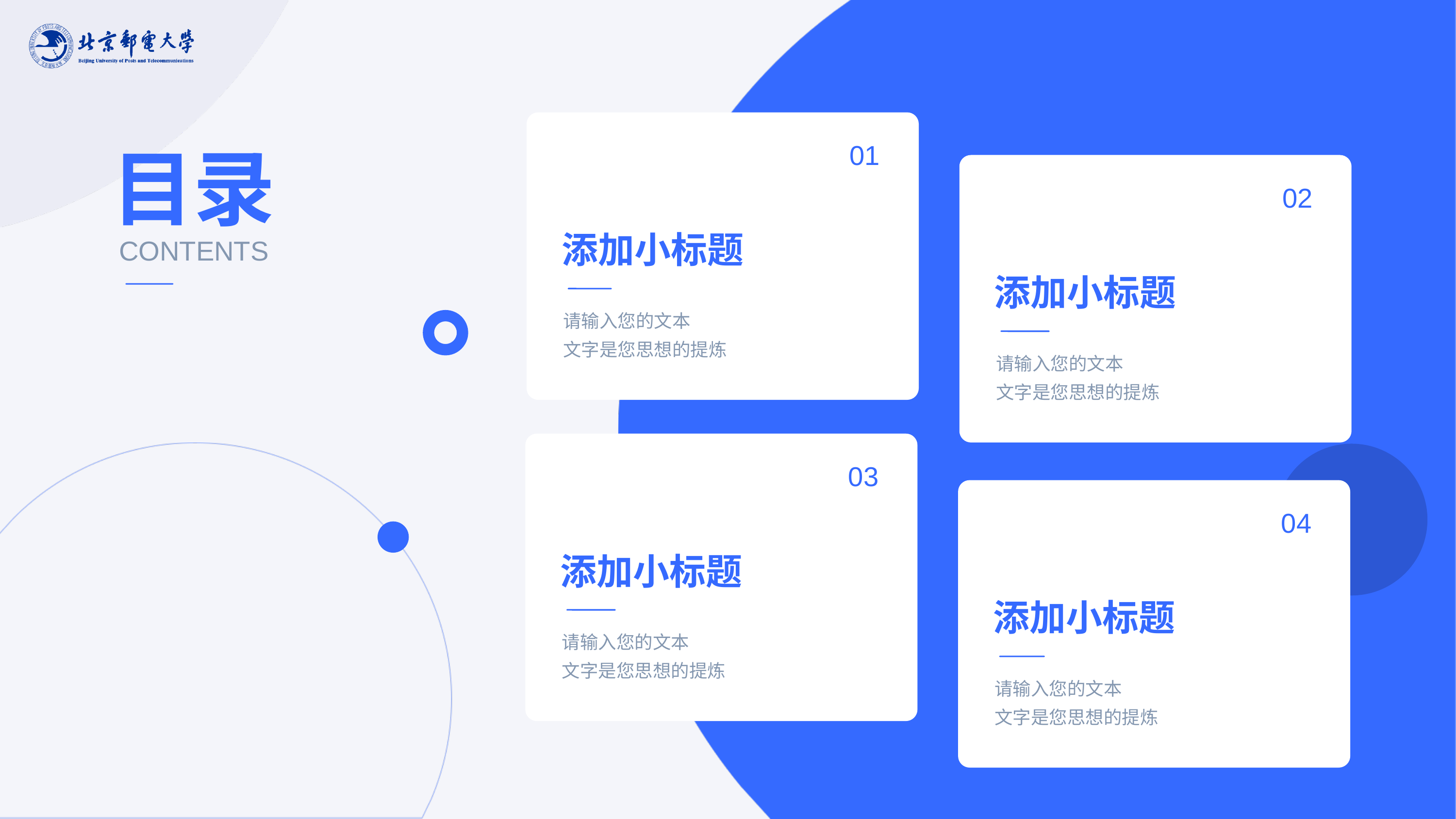

目录
01

02
添加小标题
CONTENTS
添加小标题

请输入您的文本
文字是您思想的提炼

请输入您的文本
文字是您思想的提炼

03

04

添加小标题
添加小标题

请输入您的文本
文字是您思想的提炼

请输入您的文本
文字是您思想的提炼